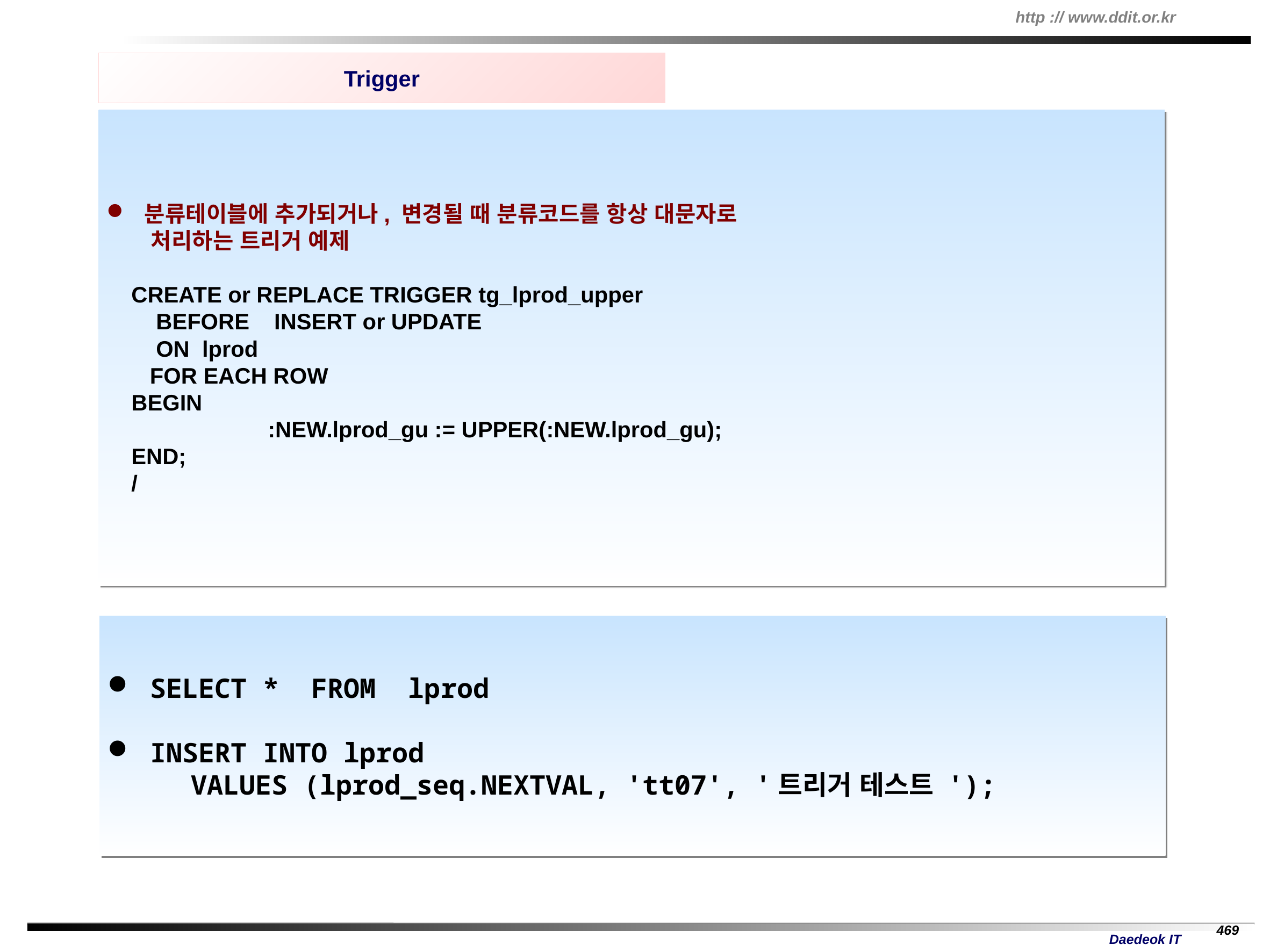

Trigger
  분류테이블에 추가되거나, 변경될 때 분류코드를 항상 대문자로
    처리하는 트리거 예제

    CREATE or REPLACE TRIGGER tg_lprod_upper
        BEFORE    INSERT or UPDATE
        ON  lprod
       FOR EACH ROW
    BEGIN
		:NEW.lprod_gu := UPPER(:NEW.lprod_gu);
    END;
    /
 SELECT *  FROM  lprod

 INSERT INTO lprod
    VALUES (lprod_seq.NEXTVAL, 'tt07', '트리거 테스트 ');